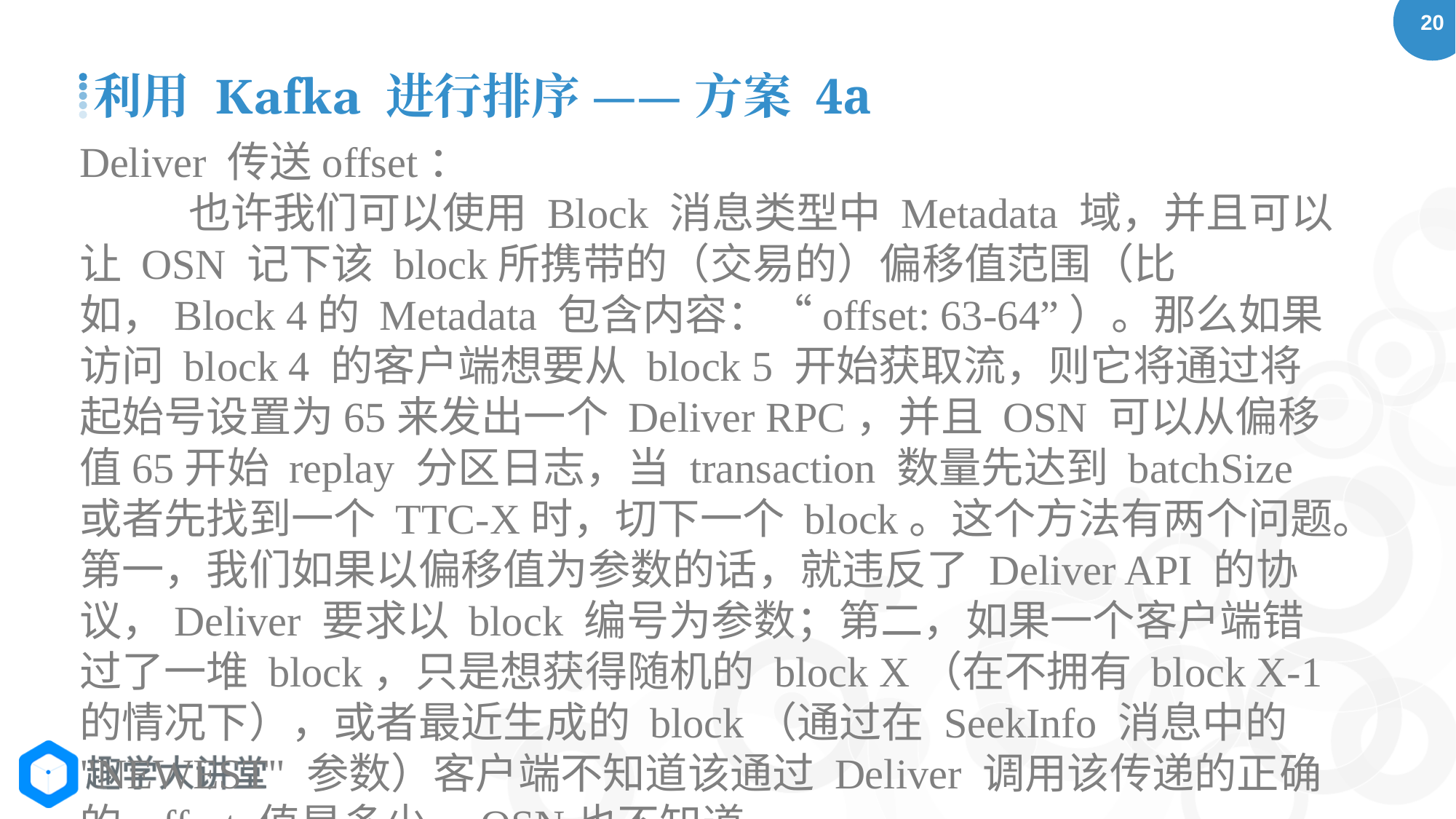

利用 Kafka 进行排序 —— 方案 4a
Deliver 传送offset：
	也许我们可以使用 Block 消息类型中 Metadata 域，并且可以让 OSN 记下该 block所携带的（交易的）偏移值范围（比如，Block 4的 Metadata 包含内容：“offset: 63-64”）。那么如果访问 block 4 的客户端想要从 block 5 开始获取流，则它将通过将起始号设置为65来发出一个 Deliver RPC，并且 OSN 可以从偏移值65开始 replay 分区日志，当 transaction 数量先达到 batchSize 或者先找到一个 TTC-X时，切下一个 block。这个方法有两个问题。第一，我们如果以偏移值为参数的话，就违反了 Deliver API 的协议，Deliver 要求以 block 编号为参数；第二，如果一个客户端错过了一堆 block，只是想获得随机的 block X（在不拥有 block X-1 的情况下），或者最近生成的 block（通过在 SeekInfo 消息中的 "NEWEST" 参数）客户端不知道该通过 Deliver 调用该传递的正确的 offset 值是多少，OSN也不知道。